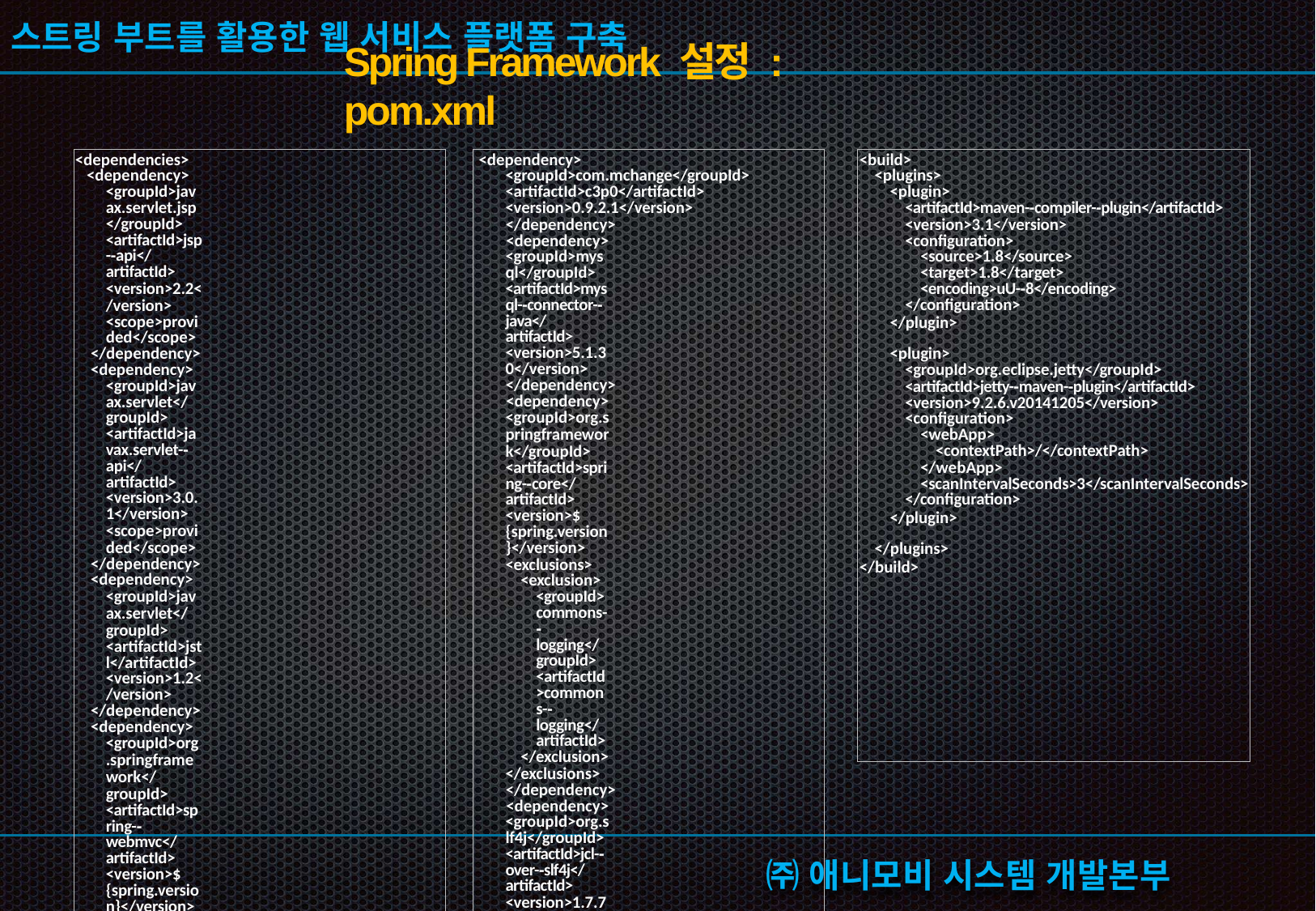

Spring Framework 설정 : pom.xml
<dependencies>
<dependency>
<groupId>javax.servlet.jsp</groupId>
<artifactId>jsp-­‐api</artifactId>
<version>2.2</version>
<scope>provided</scope>
</dependency>
<dependency>
<groupId>javax.servlet</groupId>
<artifactId>javax.servlet-­‐api</artifactId>
<version>3.0.1</version>
<scope>provided</scope>
</dependency>
<dependency>
<groupId>javax.servlet</groupId>
<artifactId>jstl</artifactId>
<version>1.2</version>
</dependency>
<dependency>
<groupId>org.springframework</groupId>
<artifactId>spring-­‐webmvc</artifactId>
<version>${spring.version}</version>
</dependency>
<dependency>
<groupId>org.springframework</groupId>
<artifactId>spring-­‐orm</artifactId>
<version>${spring.version}</version>
</dependency>
<dependency>
<groupId>org.hibernate</groupId>
<artifactId>hibernate-­‐entitymanager</artifactId>
<version>4.3.7.Final</version>
</dependency>
<dependency>
<groupId>org.springframework.data</groupId>
<artifactId>spring-­‐data-­‐jpa</artifactId>
<version>1.7.0.RELEASE</version>
</dependency>
<dependency>
<groupId>com.mchange</groupId>
<artifactId>c3p0</artifactId>
<version>0.9.2.1</version>
</dependency>
<dependency>
<groupId>mysql</groupId>
<artifactId>mysql-­‐connector-­‐java</artifactId>
<version>5.1.30</version>
</dependency>
<dependency>
<groupId>org.springframework</groupId>
<artifactId>spring-­‐core</artifactId>
<version>${spring.version}</version>
<exclusions>
<exclusion>
<groupId>commons-­‐logging</groupId>
<artifactId>commons-­‐logging</artifactId>
</exclusion>
</exclusions>
</dependency>
<dependency>
<groupId>org.slf4j</groupId>
<artifactId>jcl-­‐over-­‐slf4j</artifactId>
<version>1.7.7</version>
</dependency>
<dependency>
<groupId>ch.qos.logback</groupId>
<artifactId>logback-­‐classic</artifactId>
<version>1.1.2</version>
</dependency>
<dependency>
<groupId>junit</groupId>
<artifactId>junit</artifactId>
<version>4.12</version>
<scope>test</scope>
</dependency>

<build>
<plugins>
<plugin>
<artifactId>maven-­‐compiler-­‐plugin</artifactId>
<version>3.1</version>
<conﬁguration>
<source>1.8</source>
<target>1.8</target>
<encoding>uU-­‐8</encoding>
</conﬁguration>
</plugin>
<plugin>
<groupId>org.eclipse.jetty</groupId>
<artifactId>jetty-­‐maven-­‐plugin</artifactId>
<version>9.2.6.v20141205</version>
<conﬁguration>
<webApp>
<contextPath>/</contextPath>
</webApp>
<scanIntervalSeconds>3</scanIntervalSeconds>
</conﬁguration>
</plugin>
</plugins>
</build>